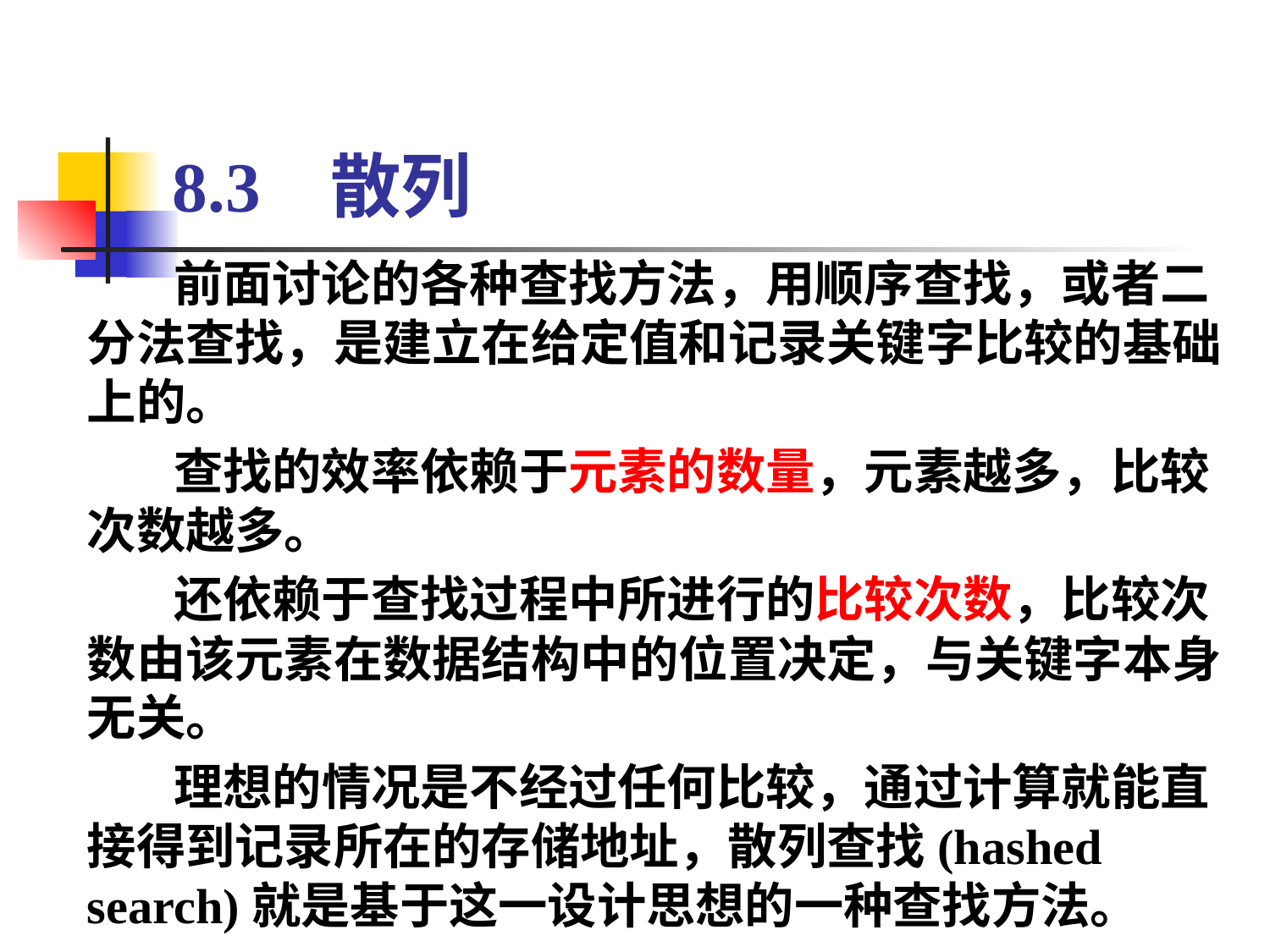

# 8.3   散列
前面讨论的各种查找方法，用顺序查找，或者二分法查找，是建立在给定值和记录关键字比较的基础上的。
查找的效率依赖于元素的数量，元素越多，比较次数越多。
还依赖于查找过程中所进行的比较次数，比较次数由该元素在数据结构中的位置决定，与关键字本身无关。
理想的情况是不经过任何比较，通过计算就能直接得到记录所在的存储地址，散列查找(hashed search)就是基于这一设计思想的一种查找方法。
38